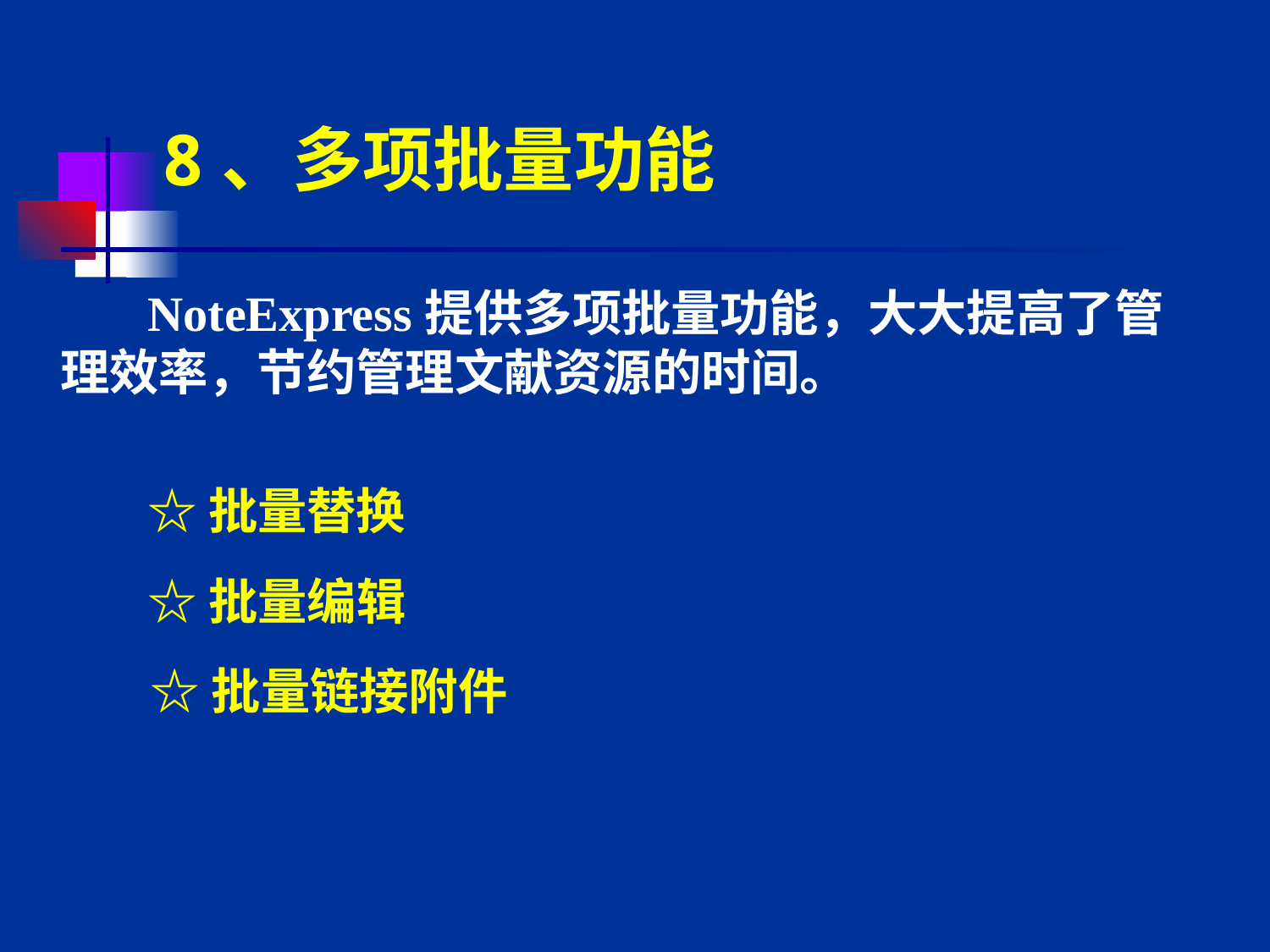

# 8、多项批量功能
           NoteExpress提供多项批量功能，大大提高了管理效率，节约管理文献资源的时间。

☆批量替换
☆批量编辑
☆批量链接附件